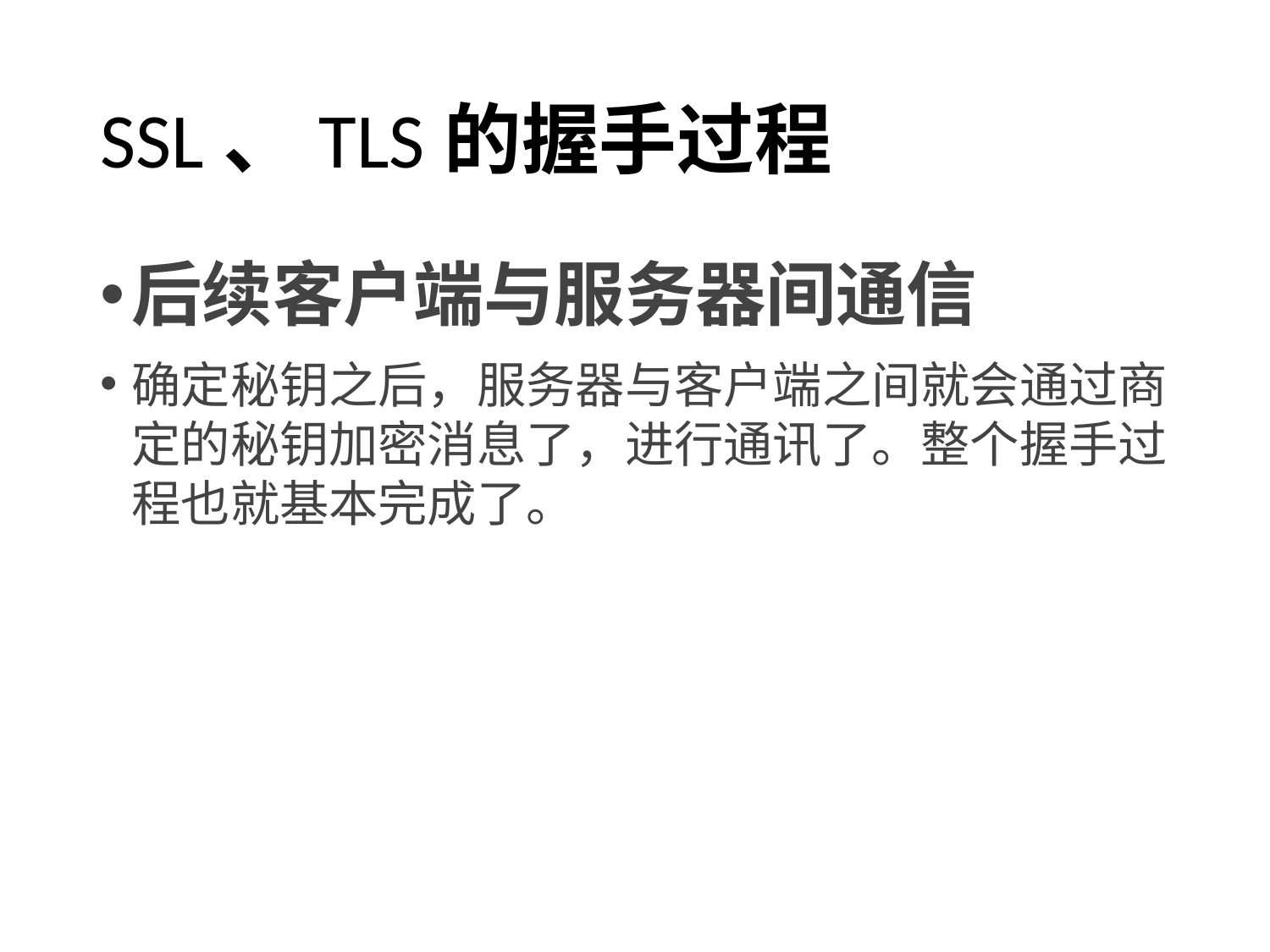

# SSL、TLS的握手过程
后续客户端与服务器间通信
确定秘钥之后，服务器与客户端之间就会通过商定的秘钥加密消息了，进行通讯了。整个握手过程也就基本完成了。